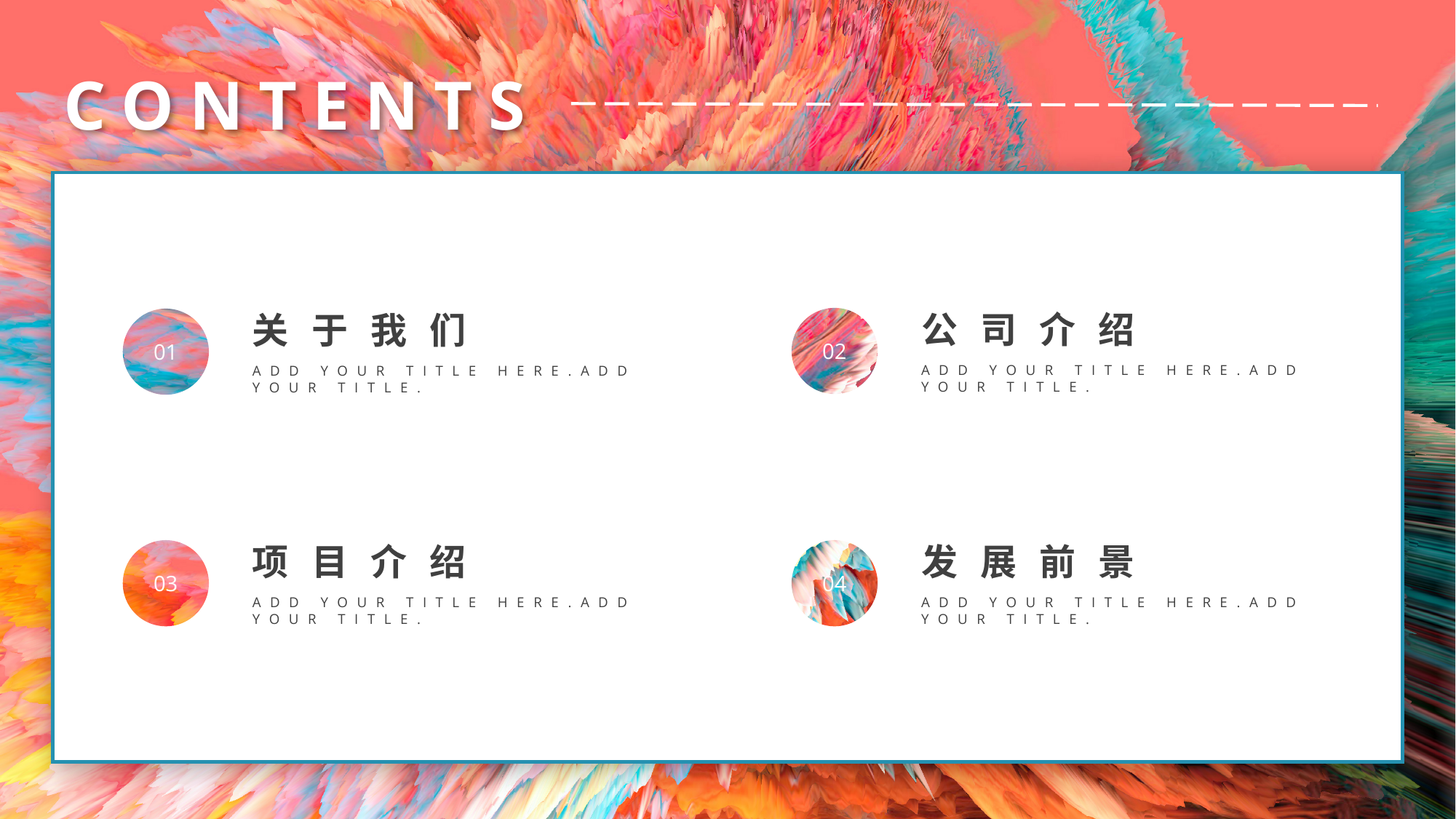

CONTENTS

公司介绍
ADD YOUR TITLE HERE.ADD YOUR TITLE.
02
关于我们
ADD YOUR TITLE HERE.ADD YOUR TITLE.
01
项目介绍
ADD YOUR TITLE HERE.ADD YOUR TITLE.
03
发展前景
ADD YOUR TITLE HERE.ADD YOUR TITLE.
04